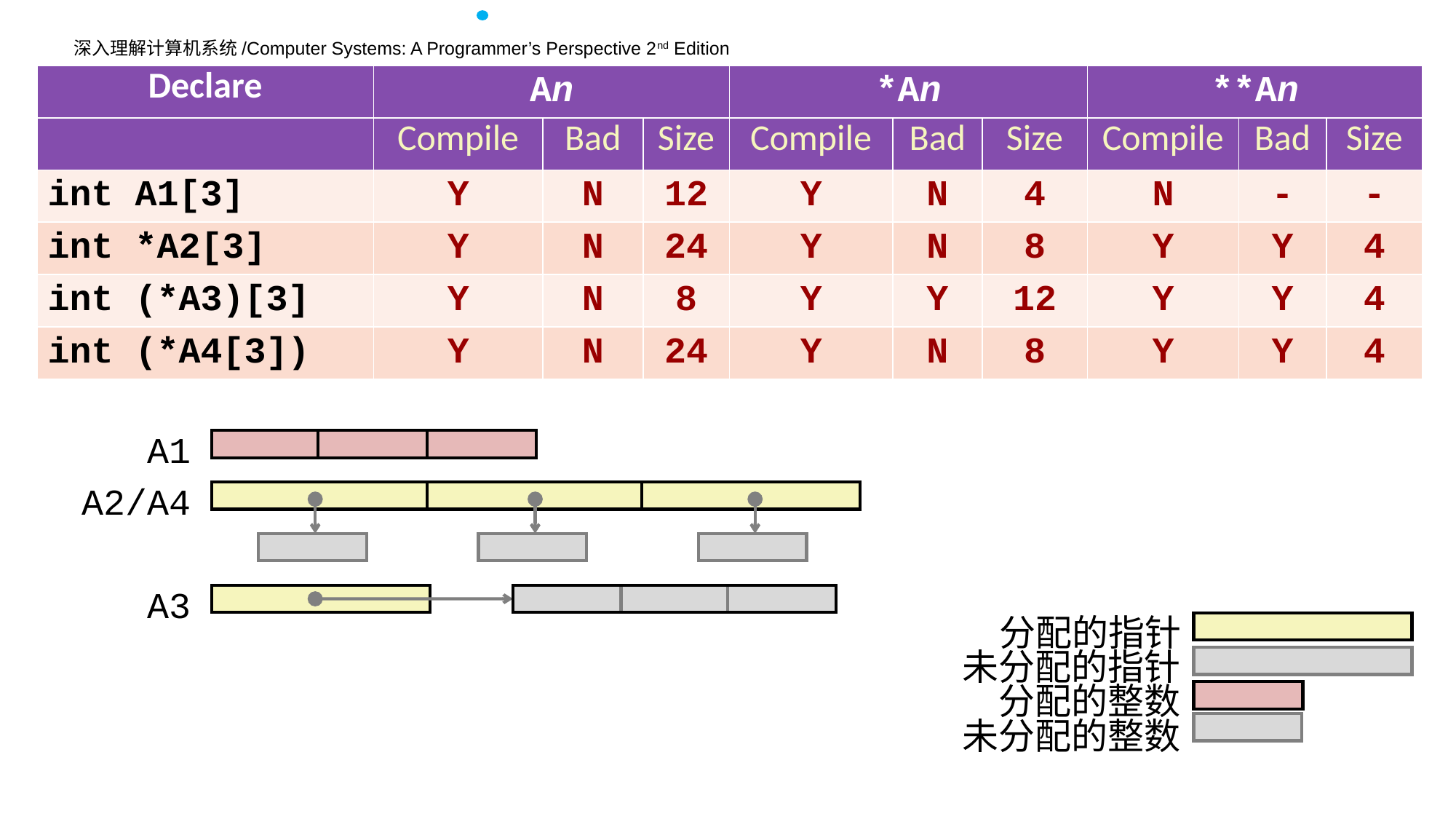

| Declare | An |  |  | \*An |  |  | \*\*An |  |  |
| --- | --- | --- | --- | --- | --- | --- | --- | --- | --- |
|  | Compile | Bad | Size | Compile | Bad | Size | Compile | Bad | Size |
| int A1[3] | Y | N | 12 | Y | N | 4 | N | - | - |
| int \*A2[3] | Y | N | 24 | Y | N | 8 | Y | Y | 4 |
| int (\*A3)[3] | Y | N | 8 | Y | Y | 12 | Y | Y | 4 |
| int (\*A4[3]) | Y | N | 24 | Y | N | 8 | Y | Y | 4 |
A1

A2/A4

A3

分配的指针

未分配的指针

分配的整数

未分配的整数